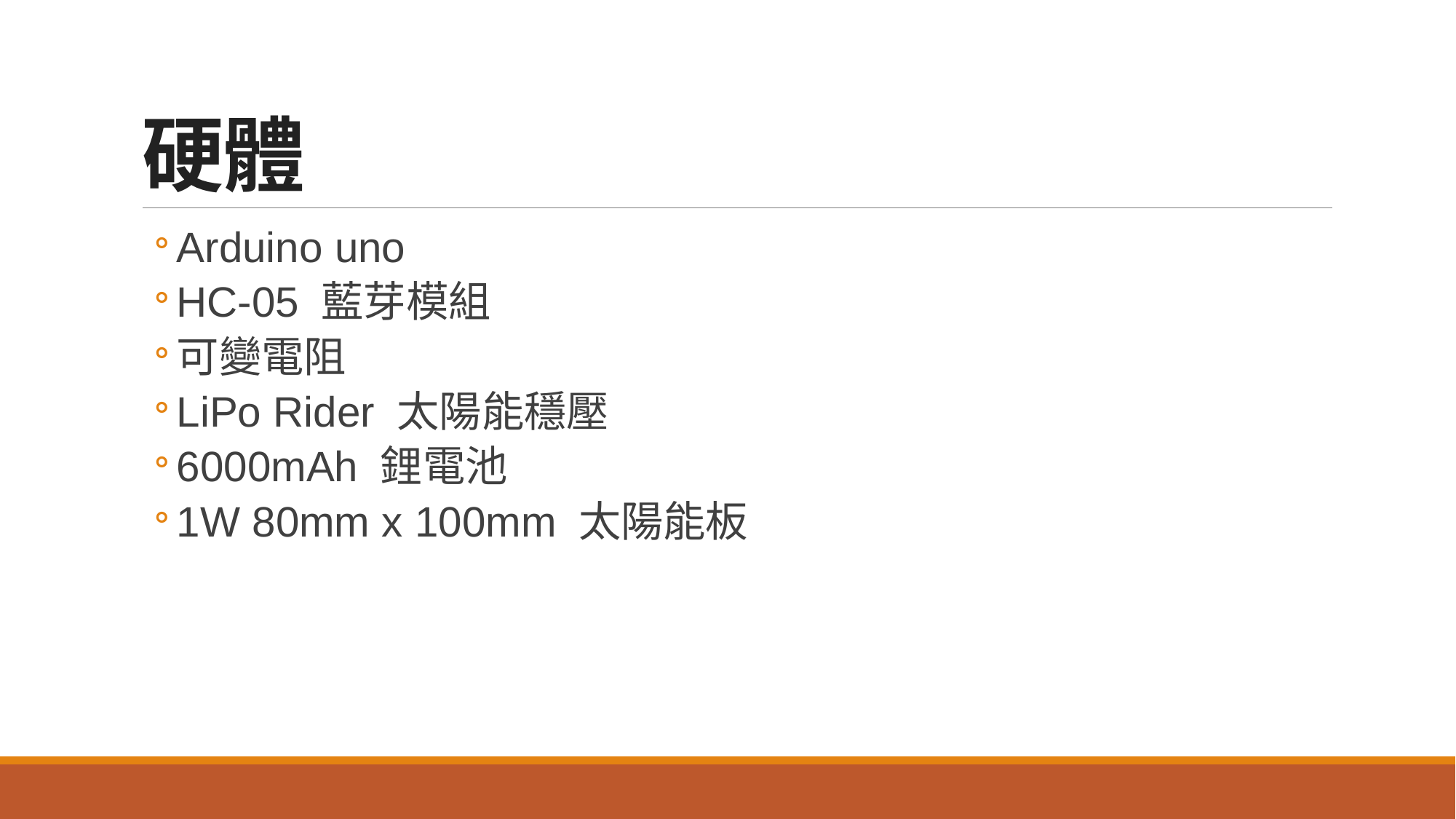

# 硬體
Arduino uno
HC-05 藍芽模組
可變電阻
LiPo Rider 太陽能穩壓
6000mAh 鋰電池
1W 80mm x 100mm 太陽能板